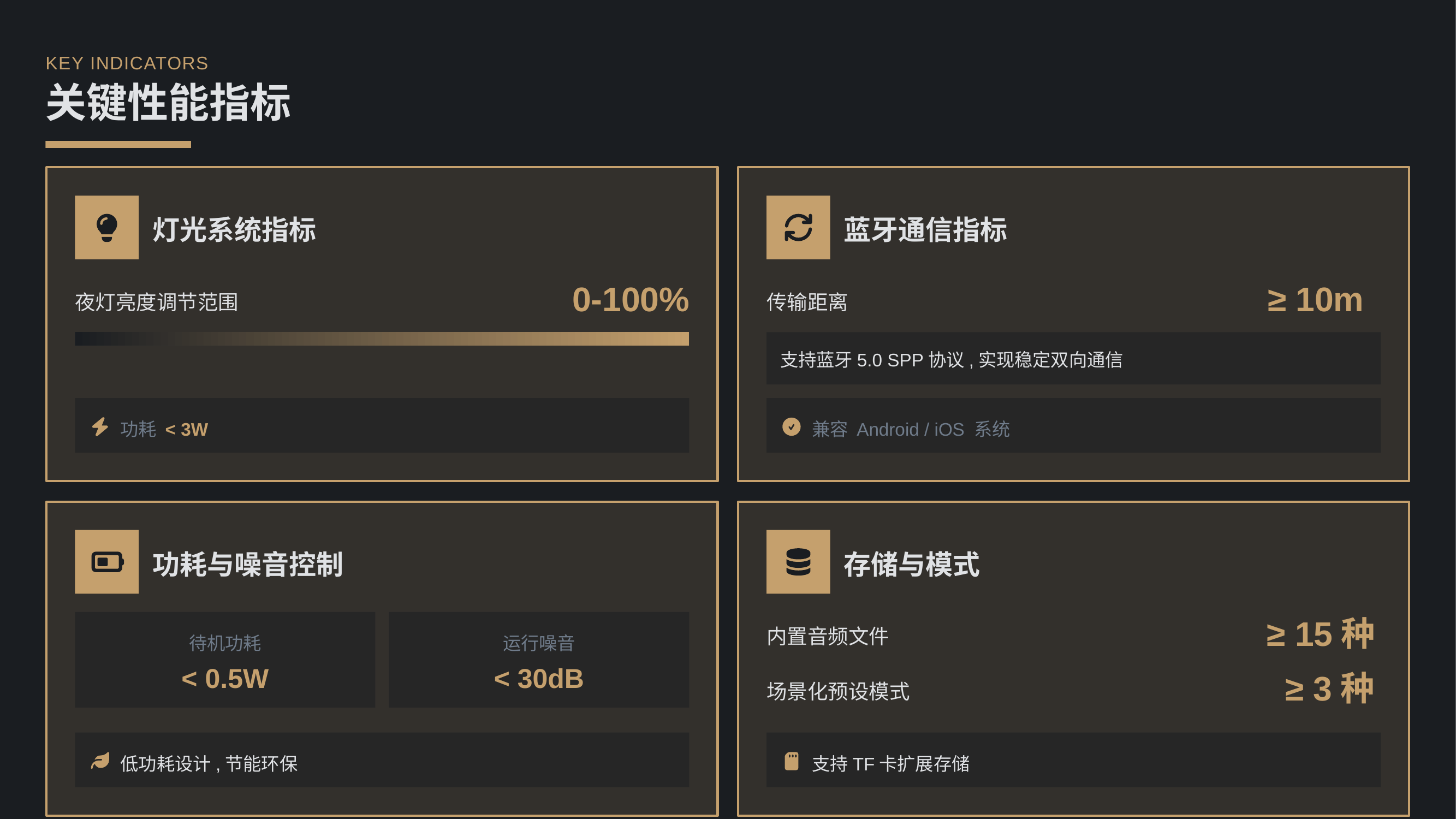

KEY INDICATORS
关键性能指标

灯光系统指标
蓝牙通信指标

0-100%
≥ 10m
夜灯亮度调节范围
传输距离

支持蓝牙5.0 SPP协议,实现稳定双向通信

功耗 < 3W
兼容 Android / iOS 系统

功耗与噪音控制
存储与模式

≥ 15种
内置音频文件
待机功耗
运行噪音
< 0.5W
< 30dB
≥ 3种
场景化预设模式

低功耗设计,节能环保
支持TF卡扩展存储